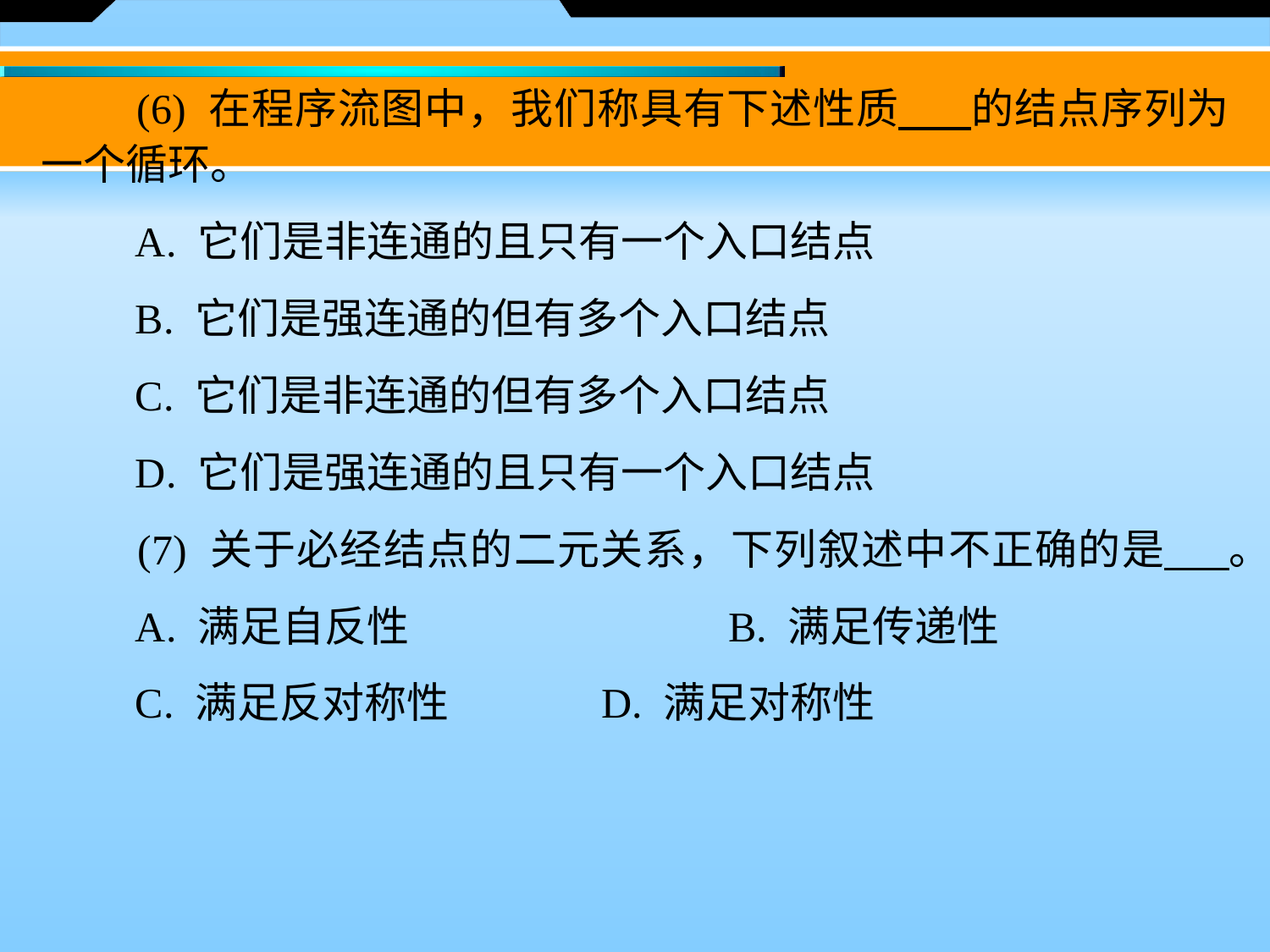

(6) 在程序流图中，我们称具有下述性质       的结点序列为一个循环。
　　A. 它们是非连通的且只有一个入口结点
　　B. 它们是强连通的但有多个入口结点
　　C. 它们是非连通的但有多个入口结点
　　D. 它们是强连通的且只有一个入口结点
　　(7) 关于必经结点的二元关系，下列叙述中不正确的是      。
　　A. 满足自反性   		　B. 满足传递性
　　C. 满足反对称性    	　D. 满足对称性